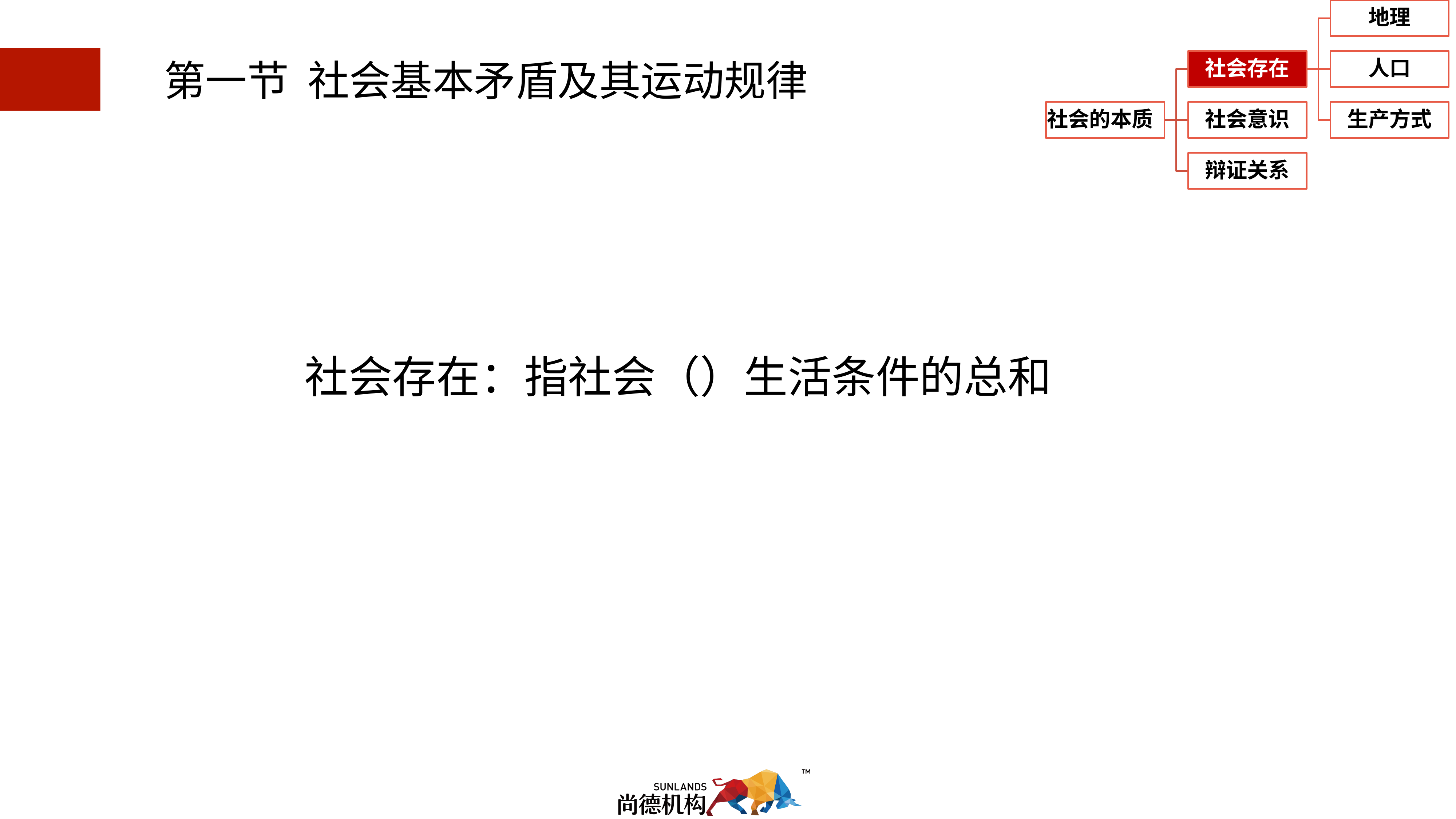

社会的本质
社会存在
地理
人口
生产方式
社会意识
辩证关系
  3.1.1.1社会存在
  第一节  社会基本矛盾及其运动规律

社会存在：指社会（）生活条件的总和